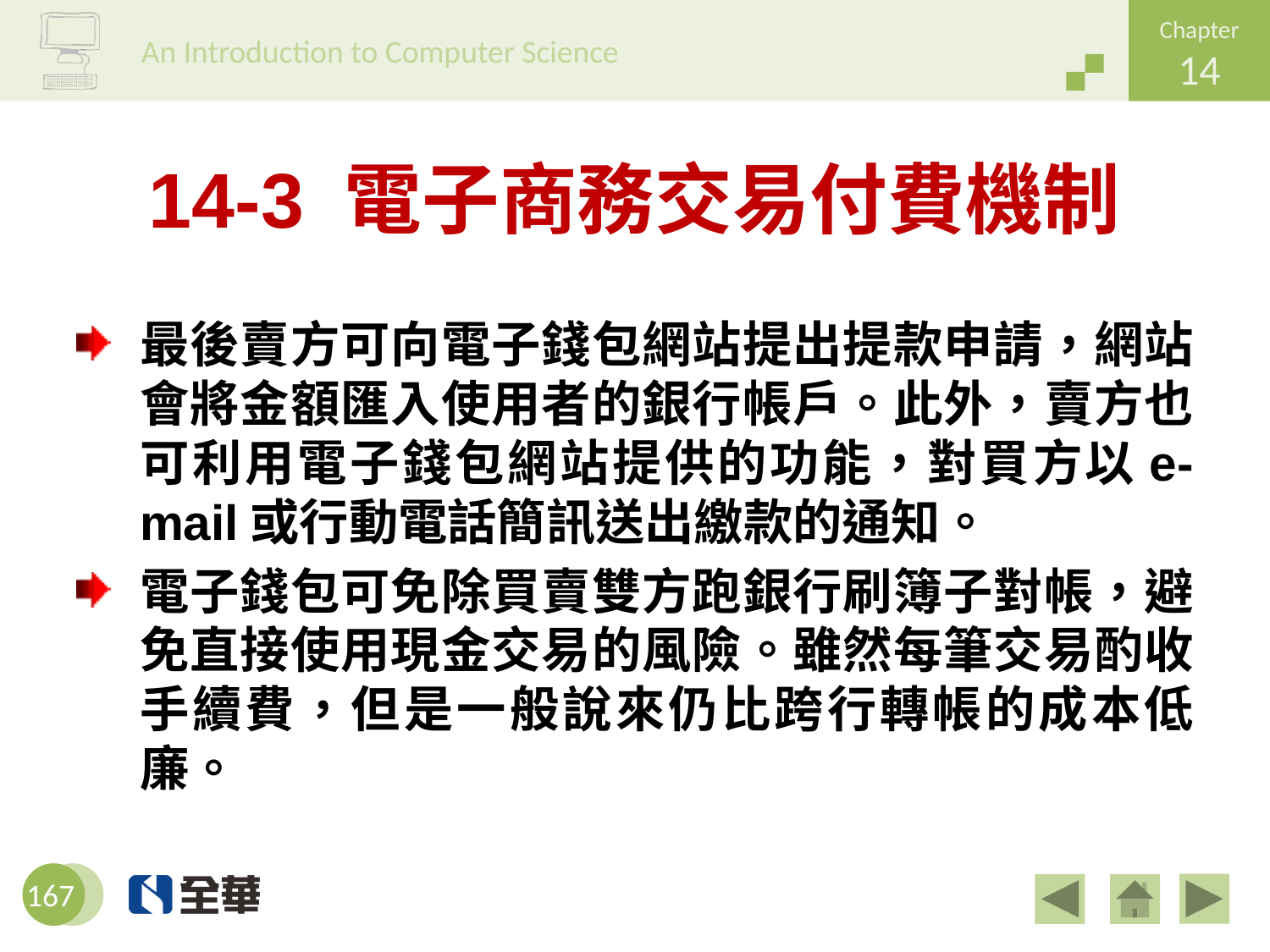

# 14-3 電子商務交易付費機制
最後賣方可向電子錢包網站提出提款申請，網站會將金額匯入使用者的銀行帳戶。此外，賣方也可利用電子錢包網站提供的功能，對買方以e-mail或行動電話簡訊送出繳款的通知。
電子錢包可免除買賣雙方跑銀行刷簿子對帳，避免直接使用現金交易的風險。雖然每筆交易酌收手續費，但是一般說來仍比跨行轉帳的成本低廉。